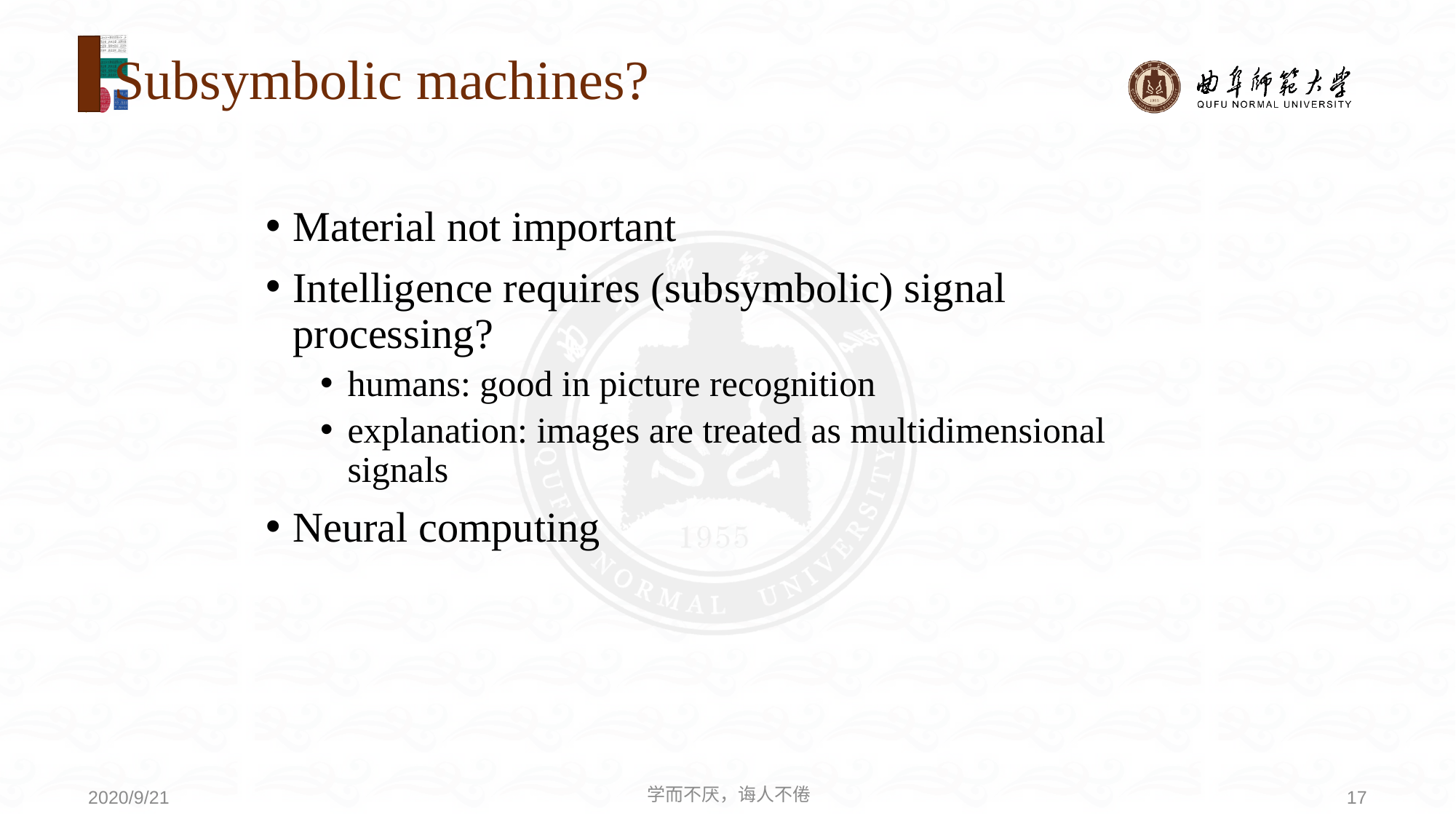

# Subsymbolic machines?
Material not important
Intelligence requires (subsymbolic) signal processing?
humans: good in picture recognition
explanation: images are treated as multidimensional signals
Neural computing
学而不厌，诲人不倦
17
2020/9/21